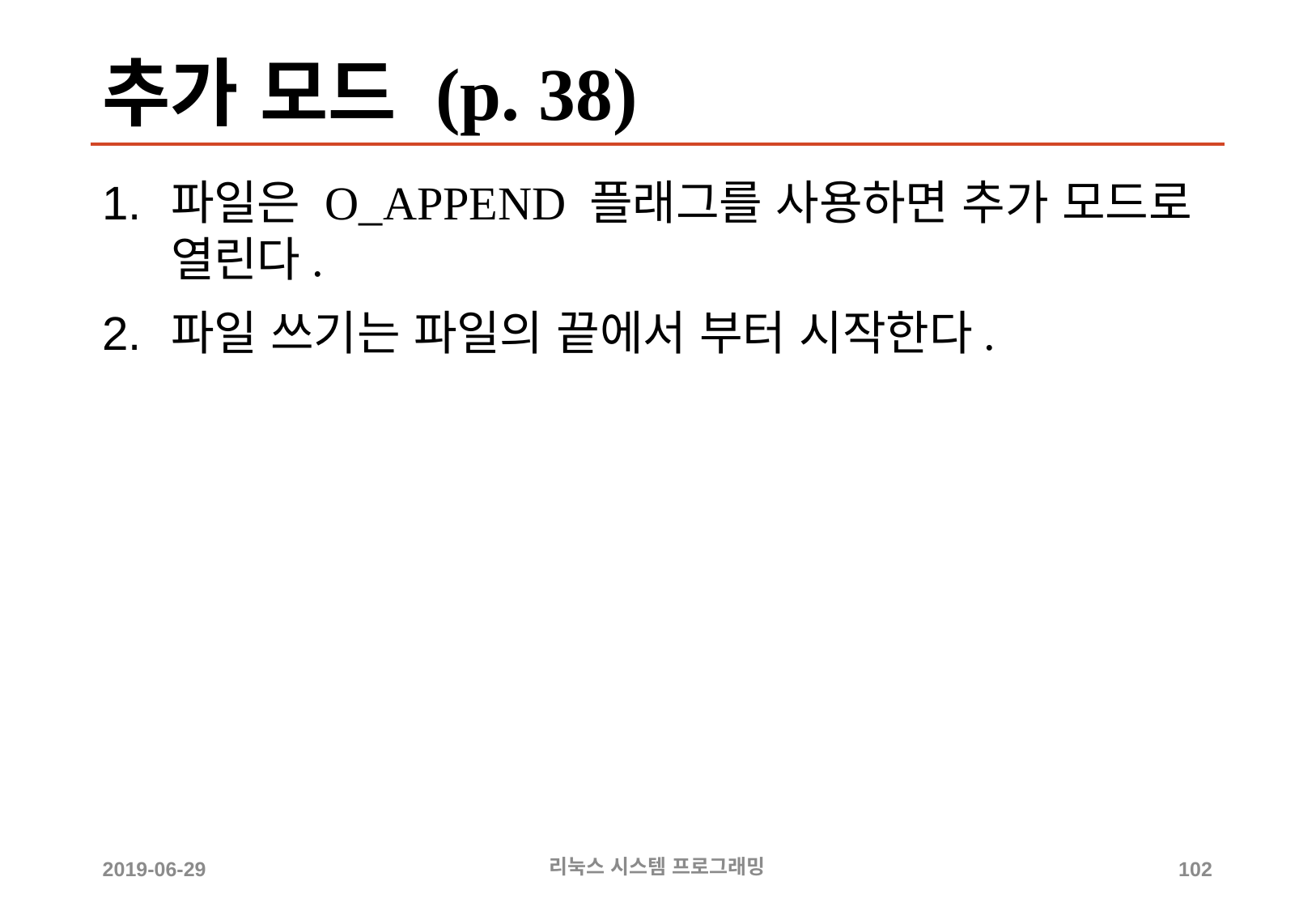

# 추가 모드 (p. 38)
파일은 O_APPEND 플래그를 사용하면 추가 모드로 열린다.
파일 쓰기는 파일의 끝에서 부터 시작한다.
2019-06-29
리눅스 시스템 프로그래밍
102